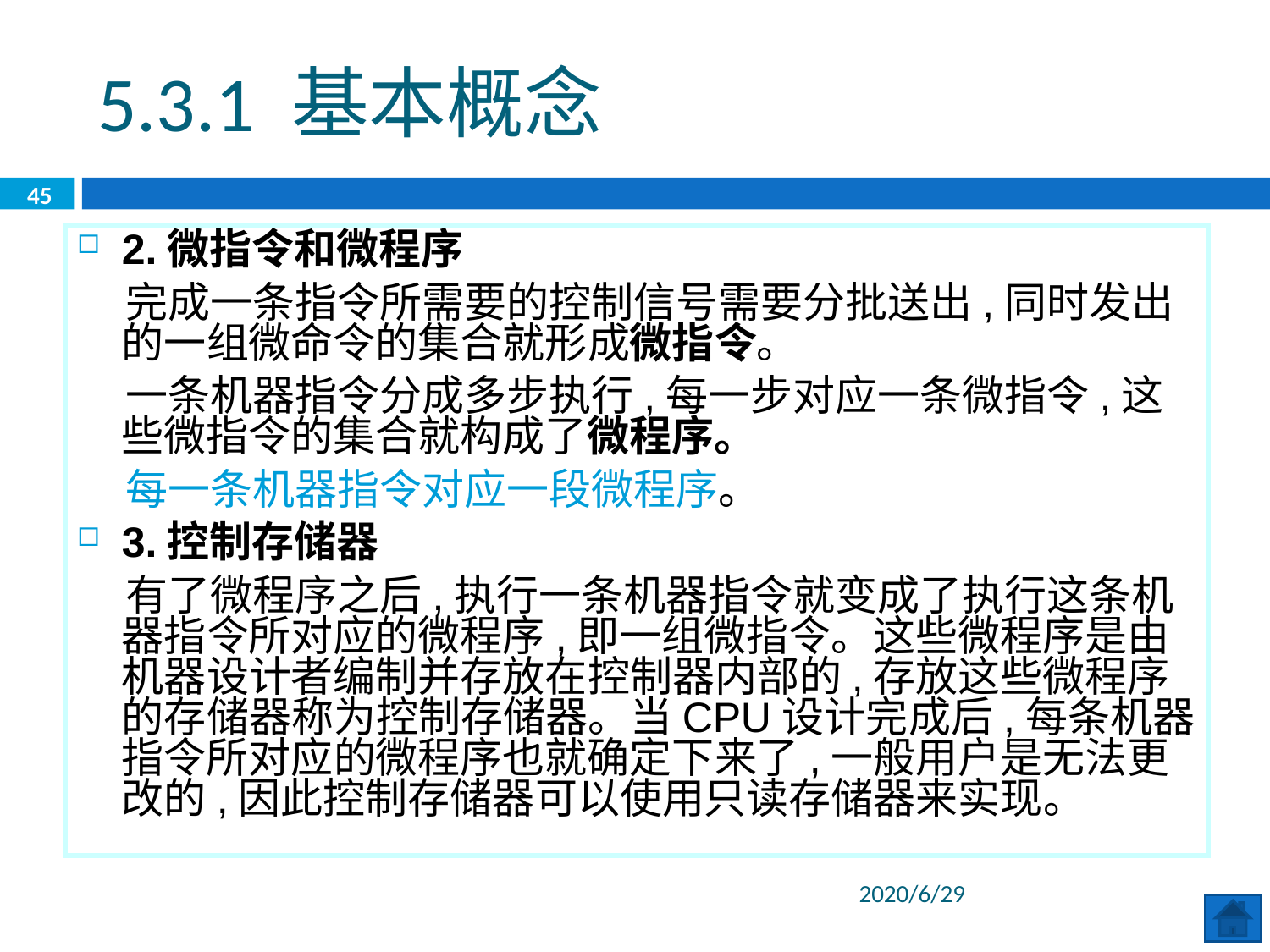

5.3.1 基本概念
45
2.微指令和微程序
    完成一条指令所需要的控制信号需要分批送出,同时发出的一组微命令的集合就形成微指令。
    一条机器指令分成多步执行,每一步对应一条微指令,这些微指令的集合就构成了微程序。
    每一条机器指令对应一段微程序。
3.控制存储器
    有了微程序之后,执行一条机器指令就变成了执行这条机器指令所对应的微程序,即一组微指令。这些微程序是由机器设计者编制并存放在控制器内部的,存放这些微程序的存储器称为控制存储器。当CPU设计完成后,每条机器指令所对应的微程序也就确定下来了,一般用户是无法更改的,因此控制存储器可以使用只读存储器来实现。
2020/6/29